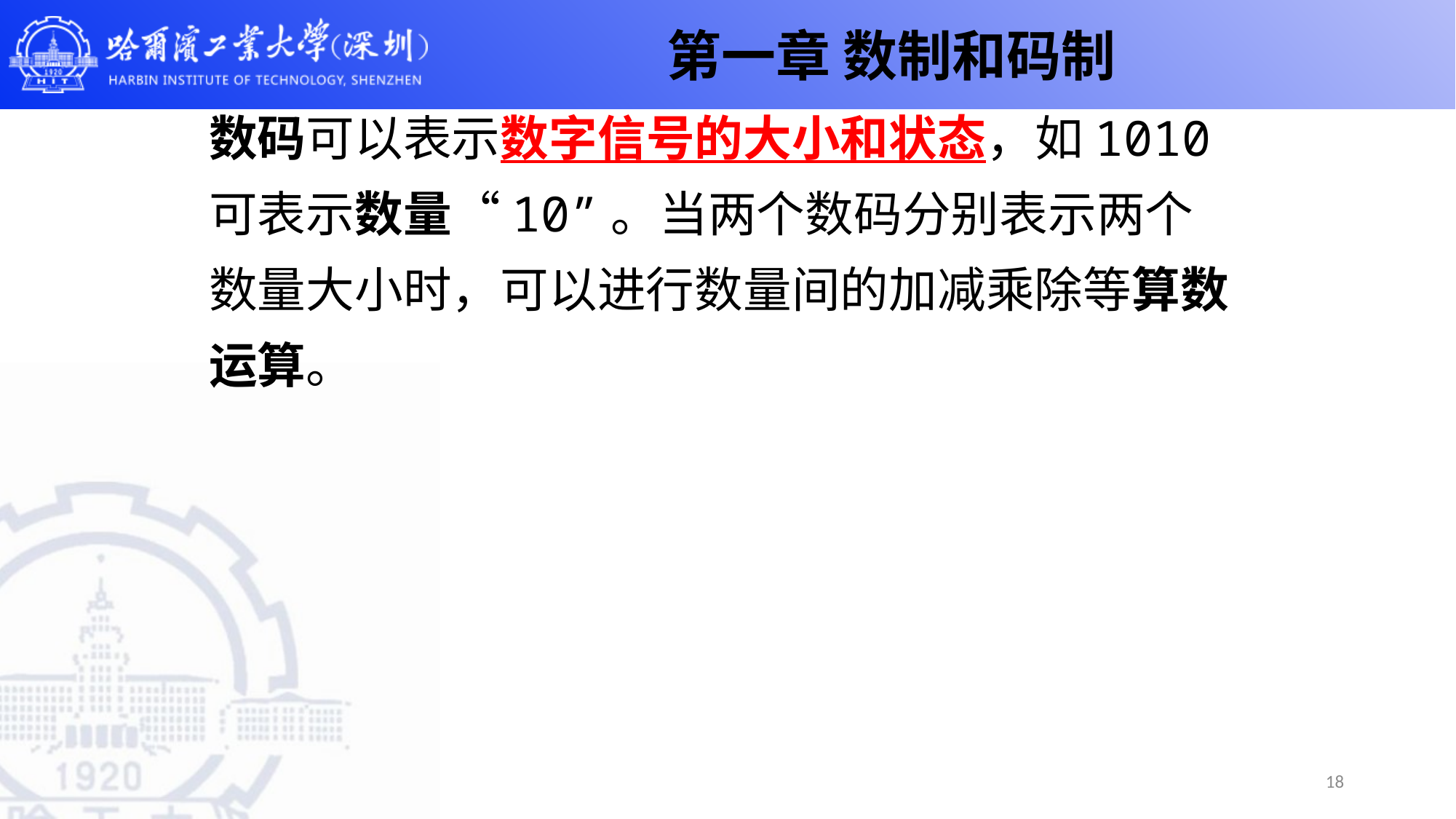

第一章 数制和码制
数码可以表示数字信号的大小和状态，如1010可表示数量“10”。当两个数码分别表示两个数量大小时，可以进行数量间的加减乘除等算数运算。
18